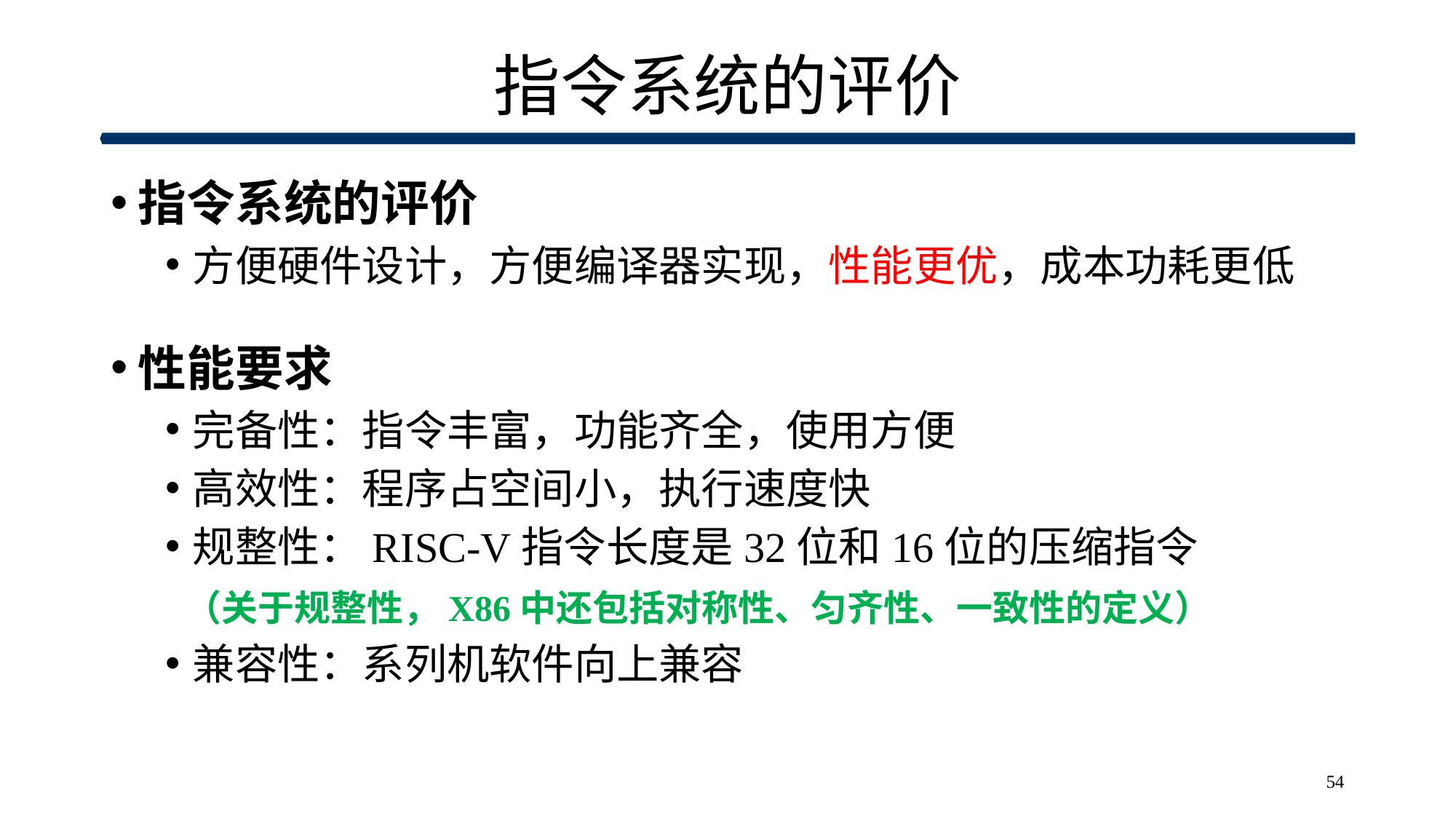

# 指令系统的评价
指令系统的评价
方便硬件设计，方便编译器实现，性能更优，成本功耗更低
性能要求
完备性：指令丰富，功能齐全，使用方便
高效性：程序占空间小，执行速度快
规整性：RISC-V指令长度是32位和16位的压缩指令
 （关于规整性，X86中还包括对称性、匀齐性、一致性的定义）
兼容性：系列机软件向上兼容

54